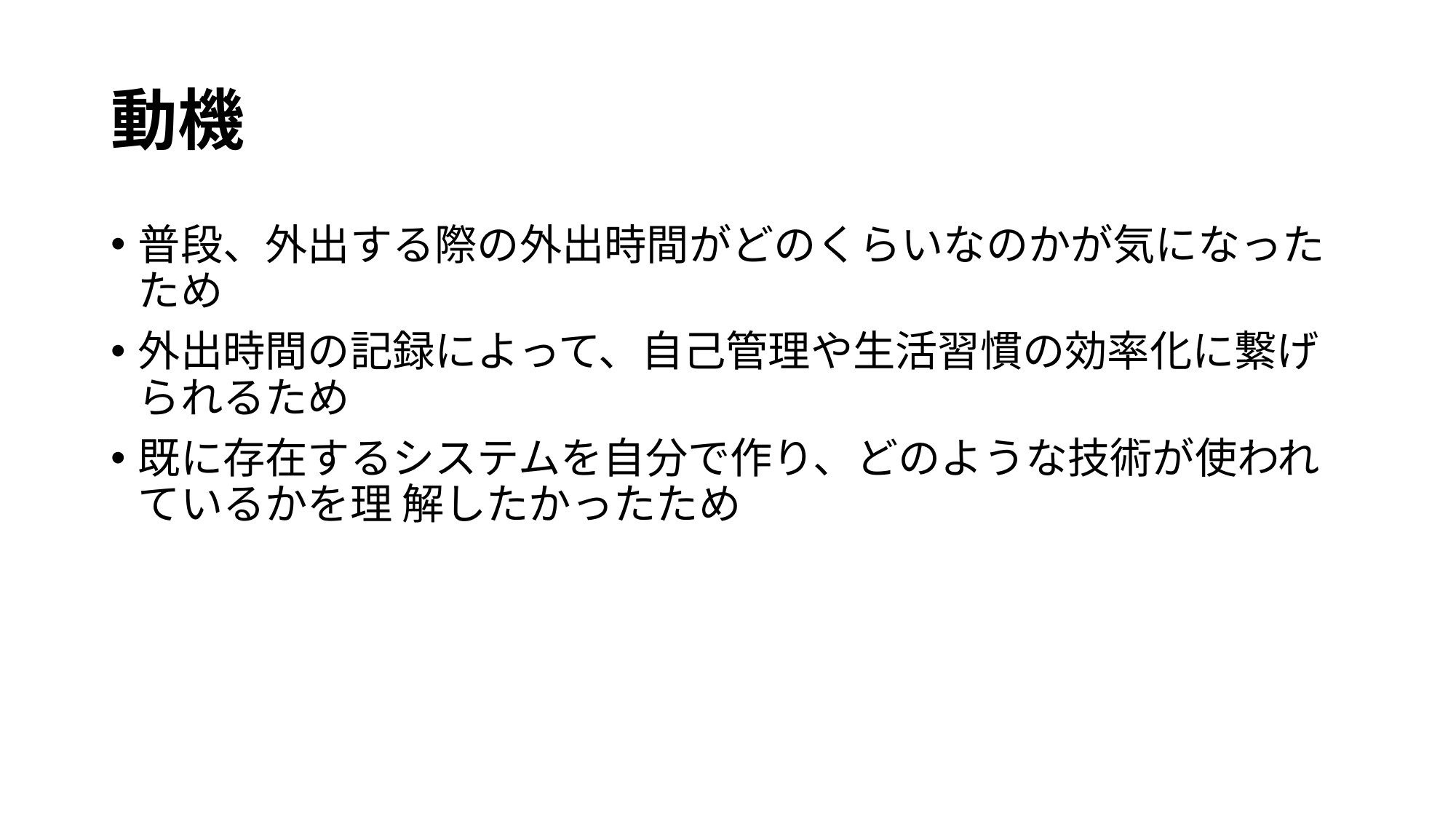

# 動機
普段、外出する際の外出時間がどのくらいなのかが気になったため
外出時間の記録によって、自己管理や生活習慣の効率化に繋げられるため
既に存在するシステムを自分で作り、どのような技術が使われているかを理 解したかったため